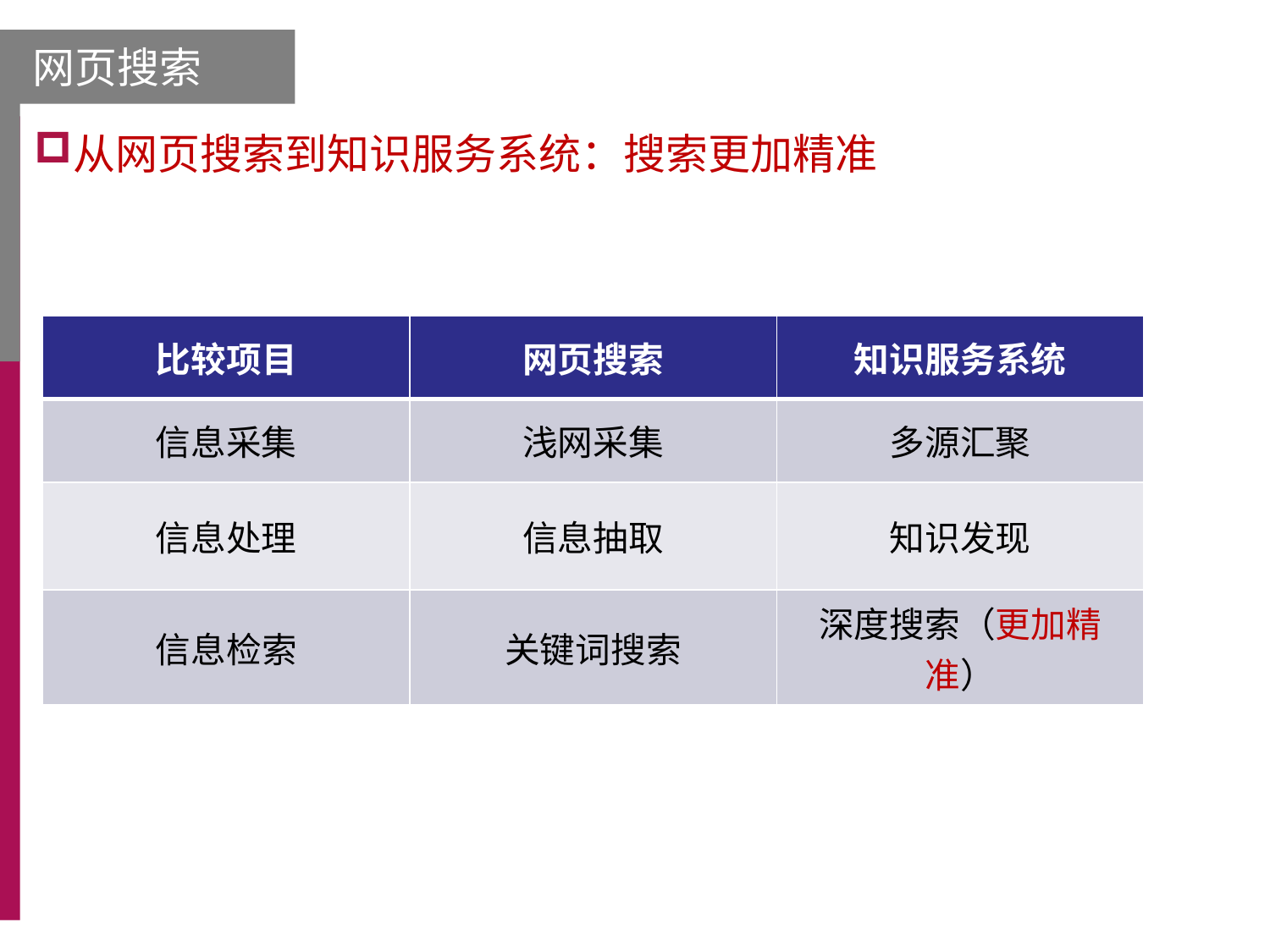

网页搜索
从网页搜索到知识服务系统：搜索更加精准
| 比较项目 | 网页搜索 | 知识服务系统 |
| --- | --- | --- |
| 信息采集 | 浅网采集 | 多源汇聚 |
| 信息处理 | 信息抽取 | 知识发现 |
| 信息检索 | 关键词搜索 | 深度搜索（更加精准） |
76